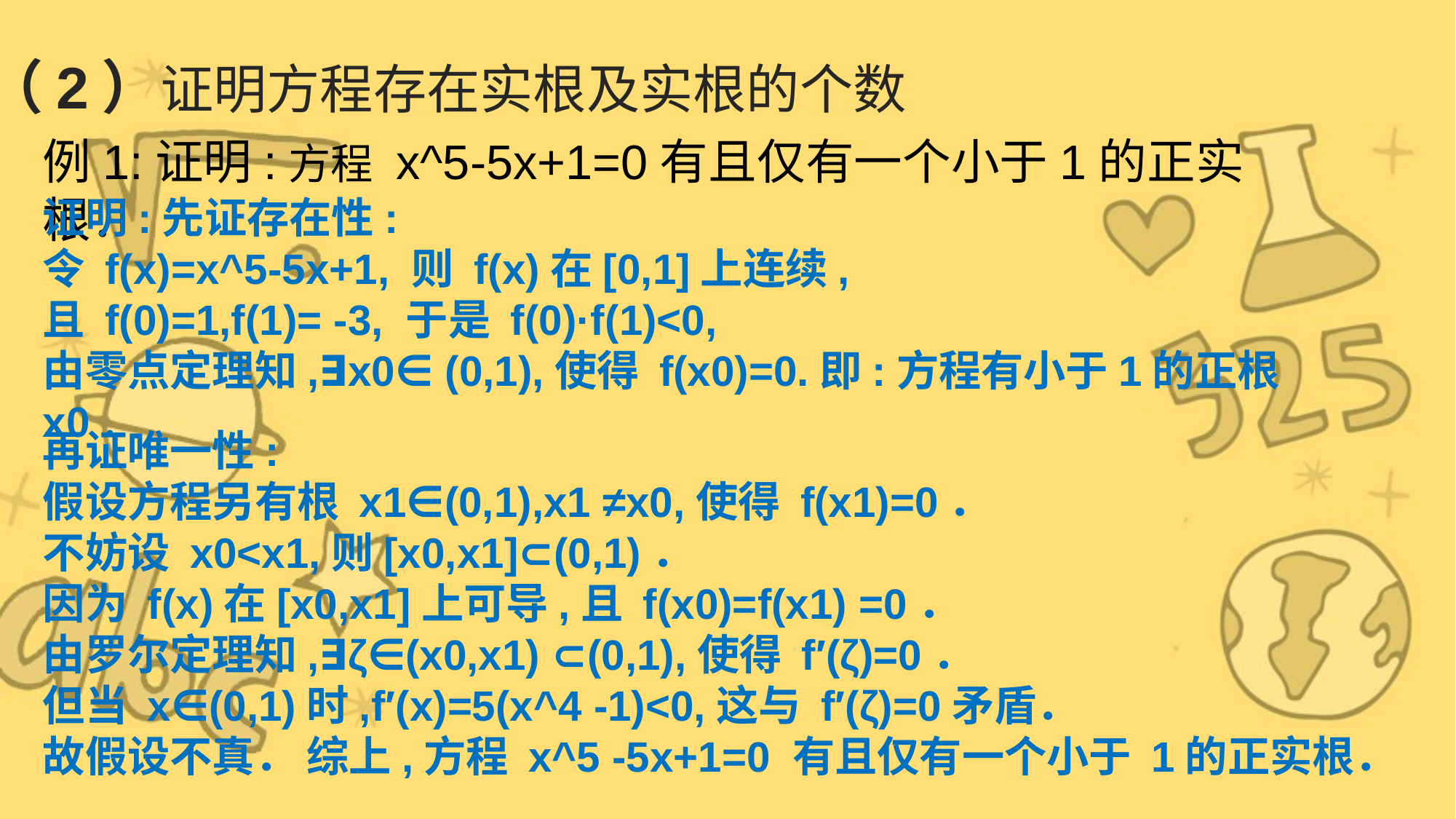

（2）证明方程存在实根及实根的个数

例1:证明:方程 x^5-5x+1=0有且仅有一个小于1的正实根．
证明:先证存在性:
令 f(x)=x^5-5x+1, 则 f(x)在[0,1]上连续,
且 f(0)=1,f(1)= -3, 于是 f(0)·f(1)<0,
由零点定理知,∃x0∈ (0,1),使得 f(x0)=0.即:方程有小于1的正根 x0．

再证唯一性:
假设方程另有根 x1∈(0,1),x1 ≠x0,使得 f(x1)=0．
不妨设 x0<x1,则[x0,x1]⊂(0,1)．
因为 f(x)在[x0,x1]上可导,且 f(x0)=f(x1) =0．
由罗尔定理知,∃ζ∈(x0,x1) ⊂(0,1),使得 f′(ζ)=0．
但当 x∈(0,1)时,f′(x)=5(x^4 -1)<0,这与 f′(ζ)=0矛盾．
故假设不真． 综上,方程 x^5 -5x+1=0 有且仅有一个小于 1的正实根．